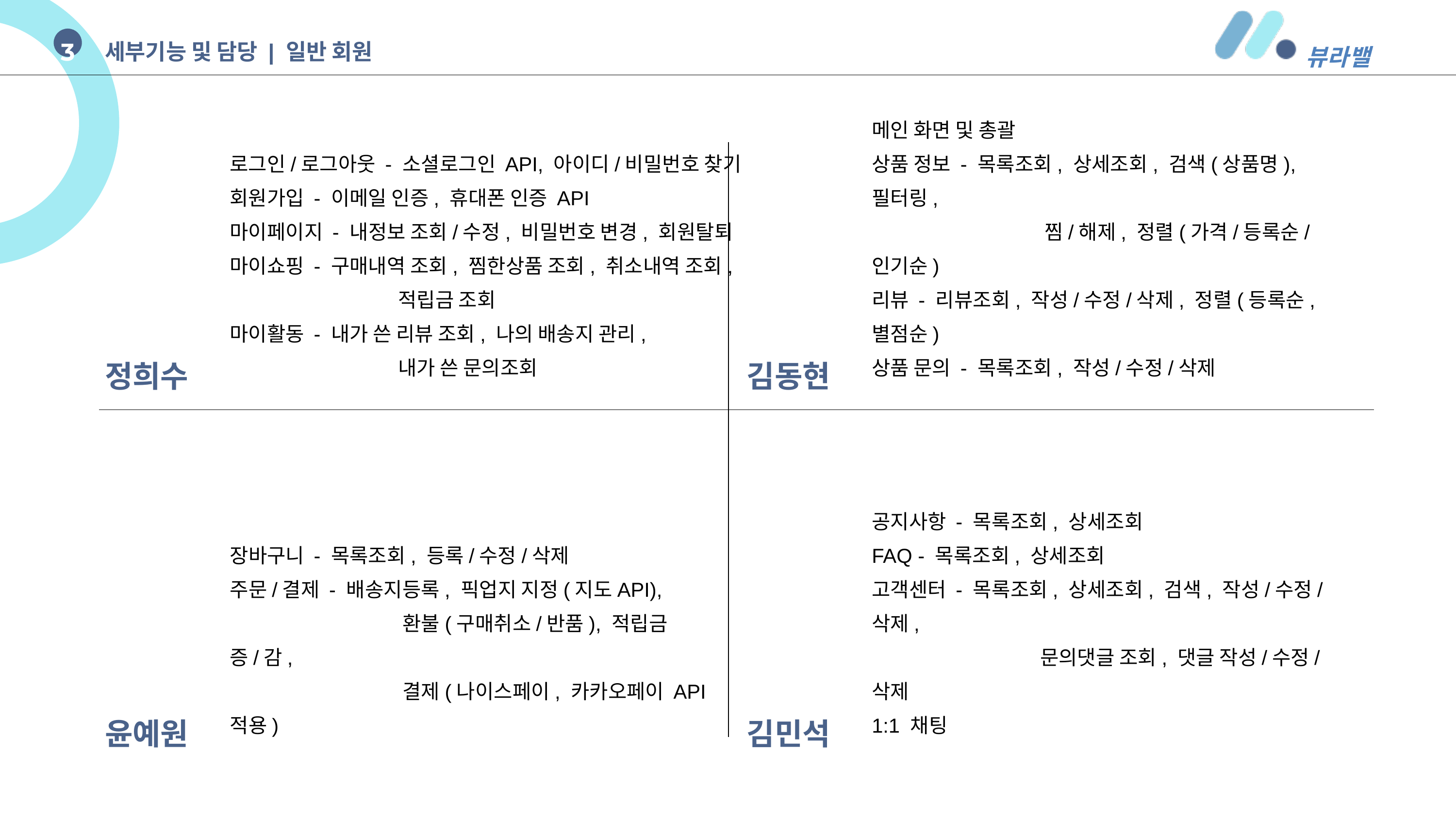

3
세부기능 및 담당 | 일반 회원

뷰라밸
로그인/로그아웃 - 소셜로그인 API, 아이디/비밀번호 찾기
회원가입 - 이메일 인증, 휴대폰 인증 API
마이페이지 - 내정보 조회/수정, 비밀번호 변경, 회원탈퇴
마이쇼핑 - 구매내역 조회, 찜한상품 조회, 취소내역 조회,
		    적립금 조회
마이활동 - 내가 쓴 리뷰 조회, 나의 배송지 관리,
		    내가 쓴 문의조회
메인 화면 및 총괄
상품 정보 - 목록조회, 상세조회, 검색(상품명), 필터링,
		     찜/해제, 정렬(가격/등록순/인기순)
리뷰 - 리뷰조회, 작성/수정/삭제, 정렬(등록순,별점순)
상품 문의 - 목록조회, 작성/수정/삭제
정희수
김동현
장바구니 - 목록조회, 등록/수정/삭제
주문/결제 - 배송지등록, 픽업지 지정(지도API),
		     환불(구매취소/반품), 적립금 증/감,
		     결제(나이스페이, 카카오페이 API 적용)
공지사항 - 목록조회, 상세조회
FAQ - 목록조회, 상세조회
고객센터 - 목록조회, 상세조회, 검색, 작성/수정/삭제,
		    문의댓글 조회, 댓글 작성/수정/삭제
1:1 채팅
윤예원
김민석